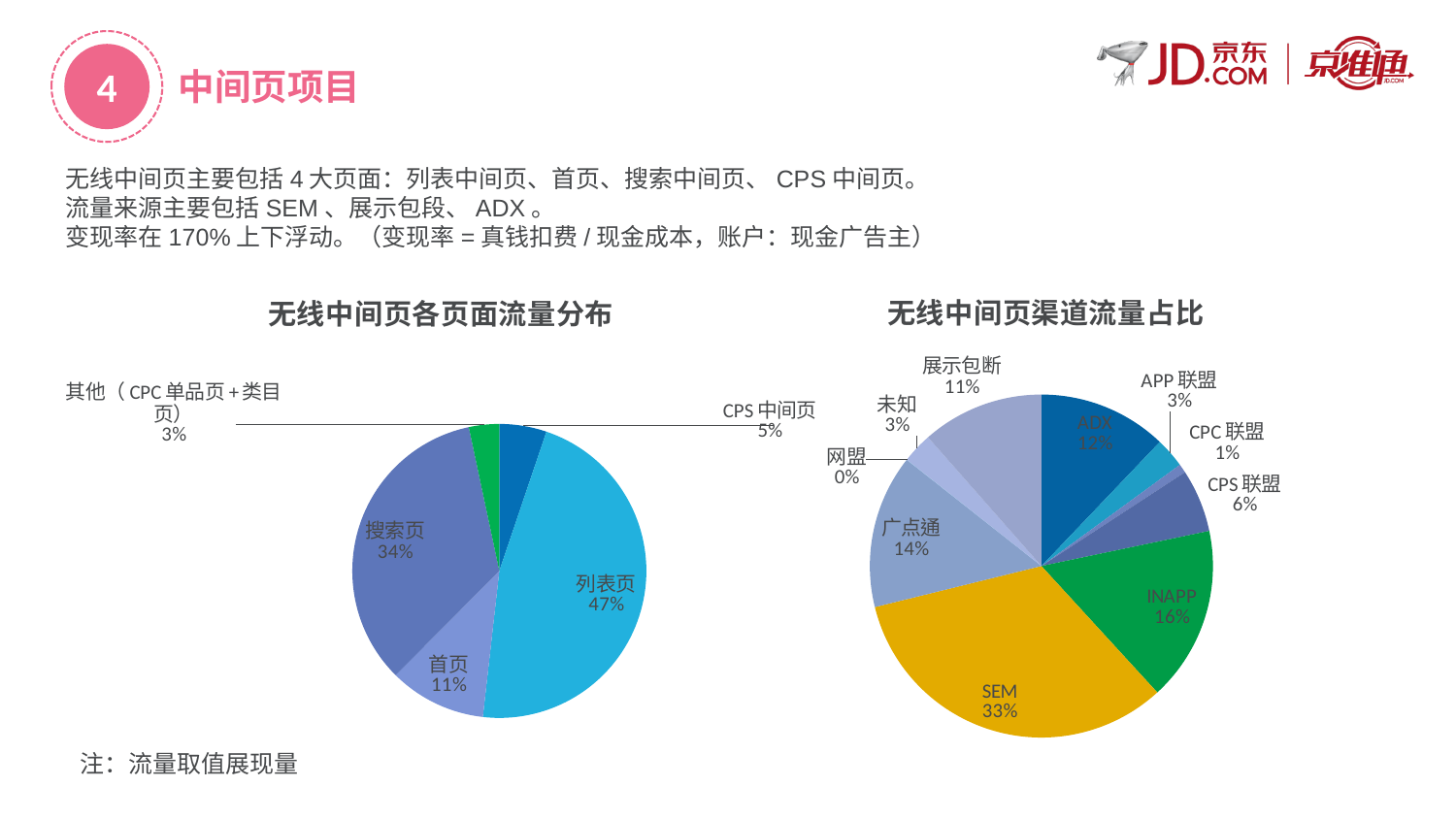

4
中间页项目
无线中间页主要包括4大页面：列表中间页、首页、搜索中间页、CPS中间页。
流量来源主要包括SEM、展示包段、ADX。
变现率在170%上下浮动。（变现率=真钱扣费/现金成本，账户：现金广告主）

### Chart: 无线中间页各页面流量分布

| Category | 展现 |
|---|---|
| CPS中间页 | 9666920.076086957 |
| 列表页 | 86681914.68478261 |
| 首页 | 19825258.739130434 |
| 搜索页 | 63652259.91304348 |
| 其他（CPC单品页+类目页） | 6200809.391304322 |

### Chart: 无线中间页渠道流量占比

| Category |  |
|---|---|
| ADX | 2075141248.0 |
| APP联盟 | 484083427.0 |
| CPC联盟 | 142613340.0 |
| CPS联盟 | 1015460225.0 |
| INAPP | 2818960218.0 |
| SEM | 5639781819.0 |
| 广点通 | 2478931272.0 |
| 网盟 | 3578760.0 |
| 未知 | 490411630.0 |
| 展示包断 | 1965531861.0 |
注：流量取值展现量